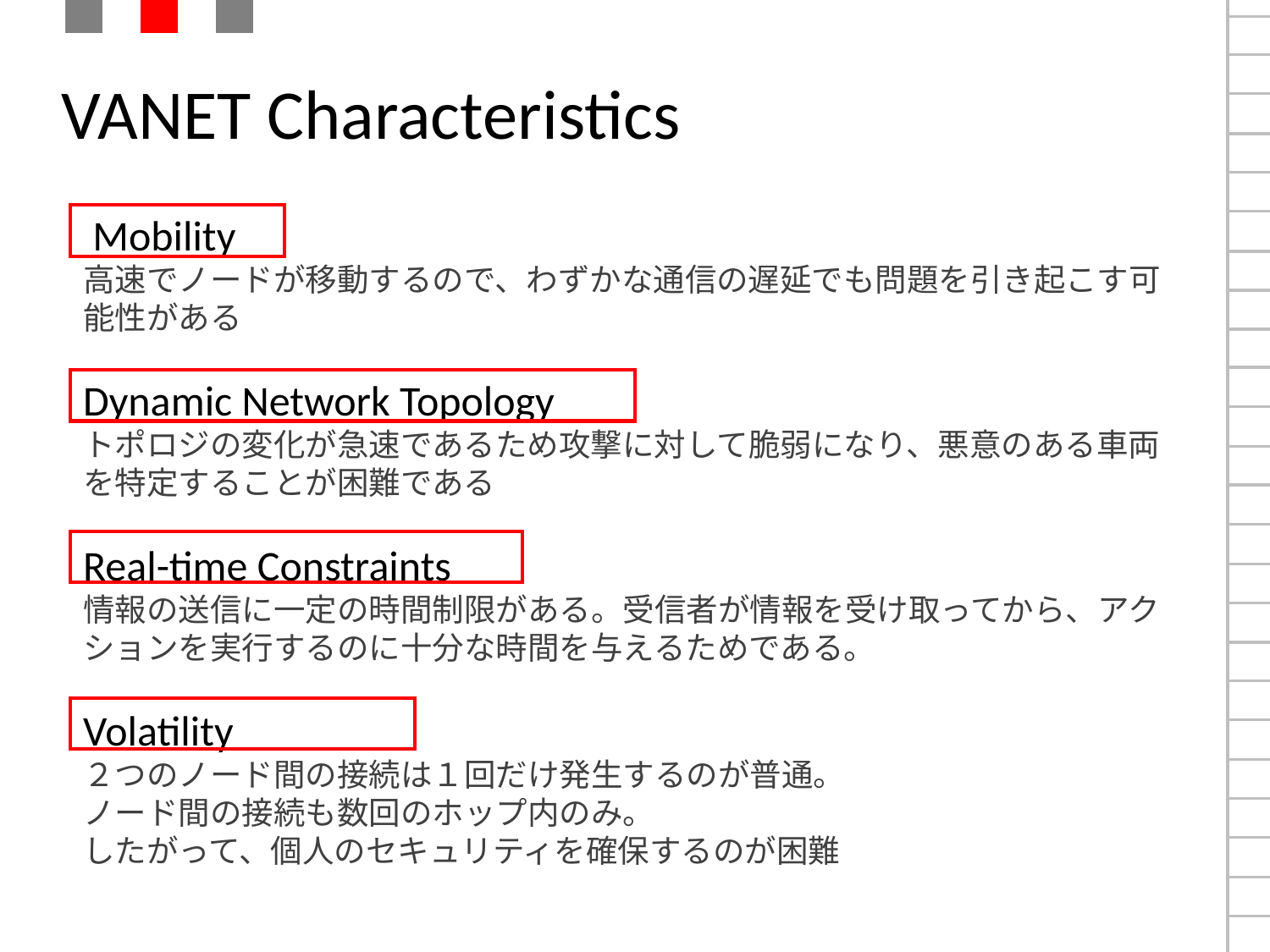

# VANET Characteristics
 Mobility
高速でノードが移動するので、わずかな通信の遅延でも問題を引き起こす可能性がある

Dynamic Network Topology
トポロジの変化が急速であるため攻撃に対して脆弱になり、悪意のある車両を特定することが困難である

Real-time Constraints
情報の送信に一定の時間制限がある。受信者が情報を受け取ってから、アクションを実行するのに十分な時間を与えるためである。

Volatility
２つのノード間の接続は１回だけ発生するのが普通。
ノード間の接続も数回のホップ内のみ。
したがって、個人のセキュリティを確保するのが困難